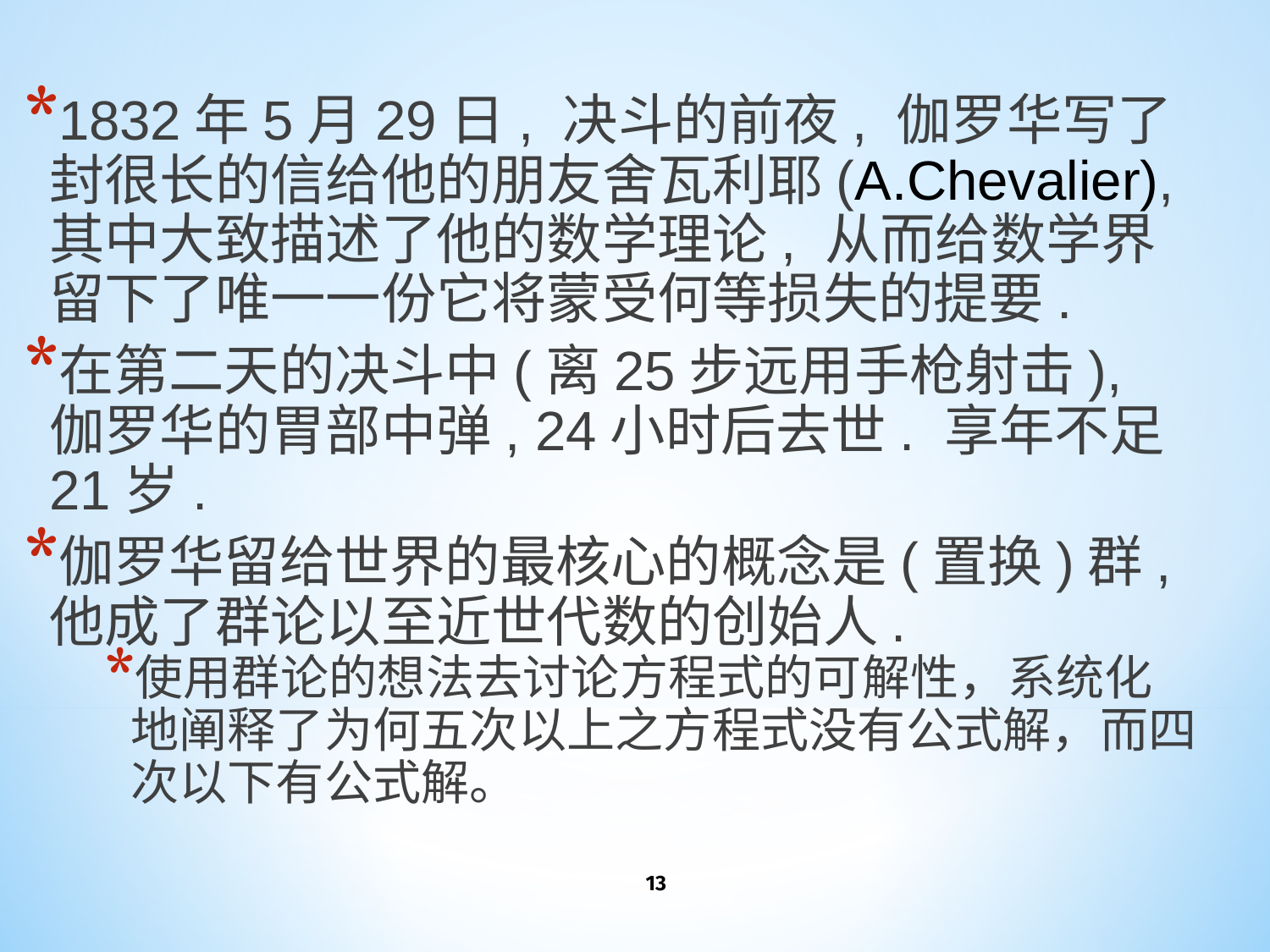

1832年5月29日, 决斗的前夜, 伽罗华写了封很长的信给他的朋友舍瓦利耶(A.Chevalier), 其中大致描述了他的数学理论, 从而给数学界留下了唯一一份它将蒙受何等损失的提要.
在第二天的决斗中(离25步远用手枪射击), 伽罗华的胃部中弹, 24小时后去世. 享年不足21岁.
伽罗华留给世界的最核心的概念是(置换)群, 他成了群论以至近世代数的创始人.
使用群论的想法去讨论方程式的可解性，系统化地阐释了为何五次以上之方程式没有公式解，而四次以下有公式解。
13